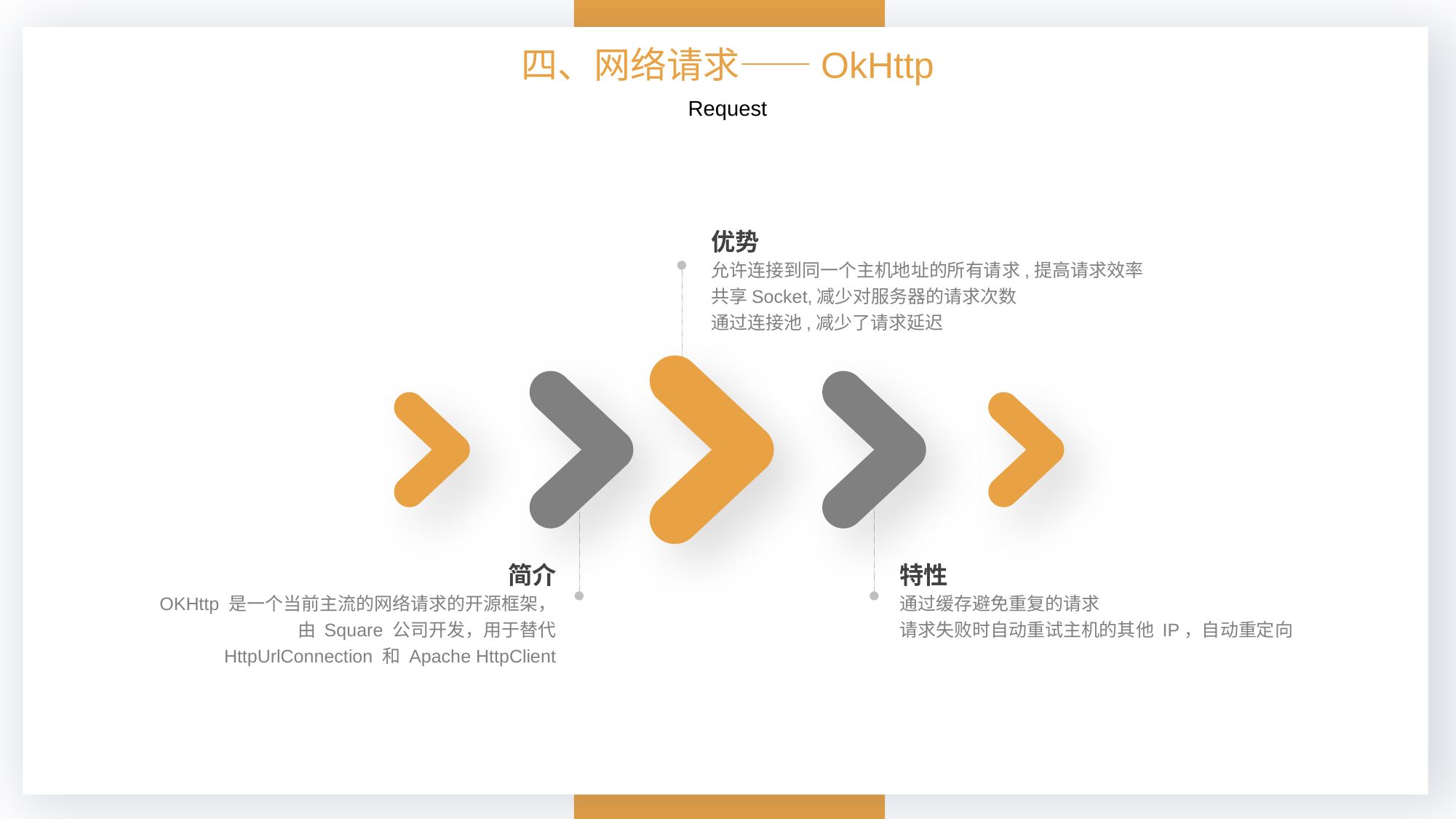

四、网络请求——OkHttp
Request
优势
允许连接到同一个主机地址的所有请求,提高请求效率
共享Socket,减少对服务器的请求次数
通过连接池,减少了请求延迟

简介
OKHttp 是一个当前主流的网络请求的开源框架，由 Square 公司开发，用于替代 HttpUrlConnection 和 Apache HttpClient
特性
通过缓存避免重复的请求
请求失败时自动重试主机的其他 IP，自动重定向